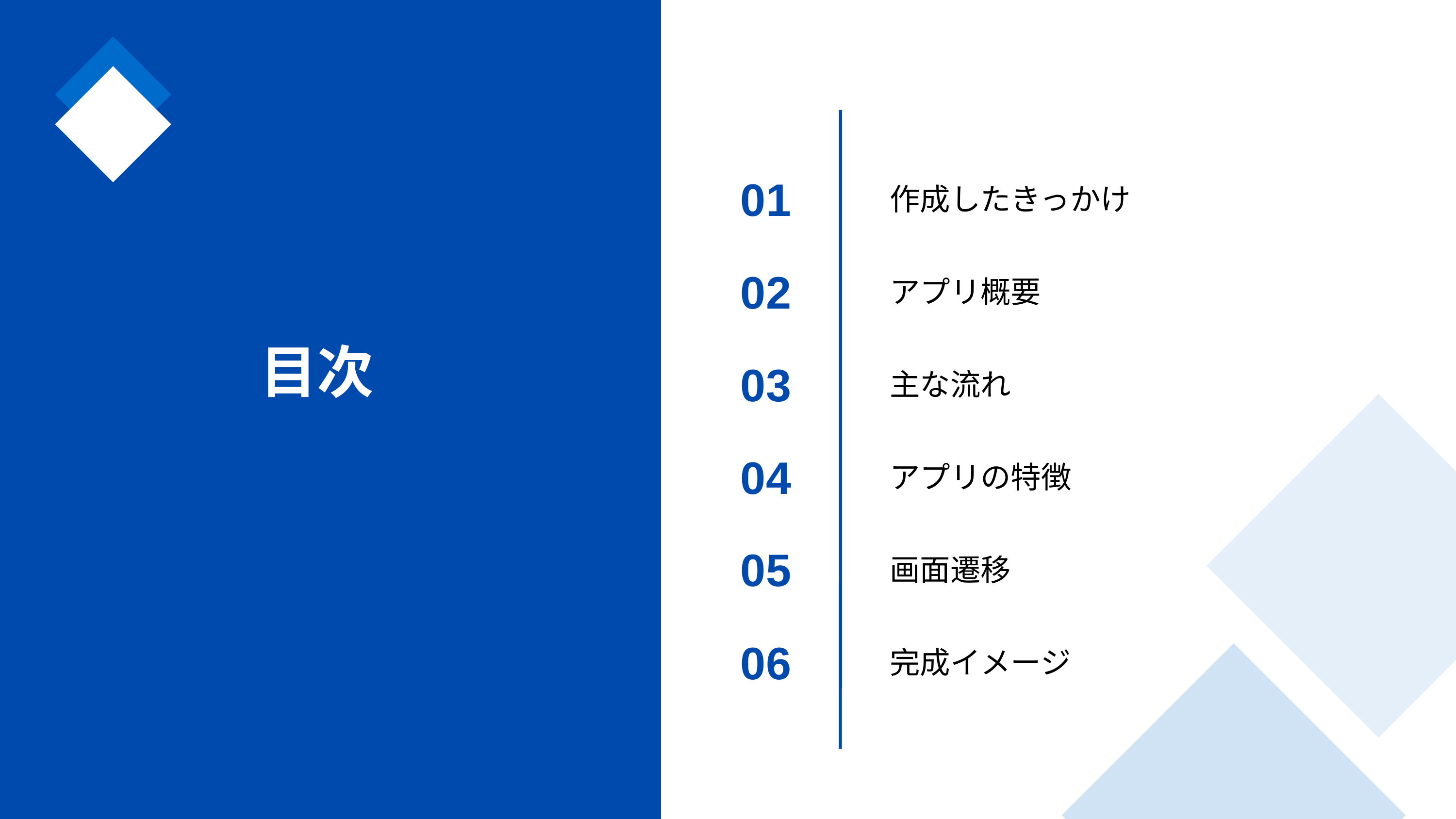

01
02
03
04
05
06
作成したきっかけ
アプリ概要
主な流れ
アプリの特徴
画面遷移
完成イメージ
目次